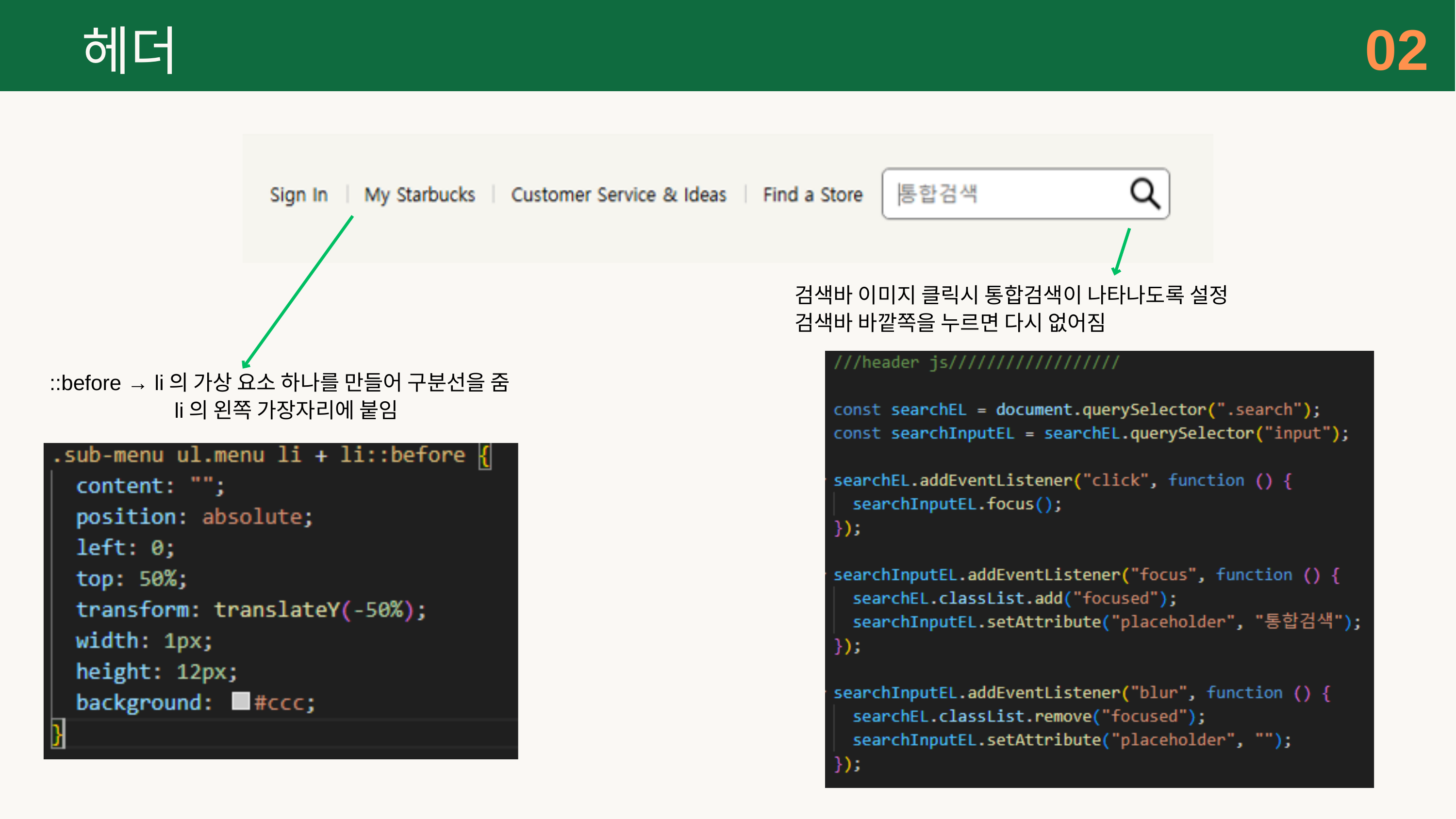

02
헤더

검색바 이미지 클릭시 통합검색이 나타나도록 설정
검색바 바깥쪽을 누르면 다시 없어짐

 ::before → li의 가상 요소 하나를 만들어 구분선을 줌
                      li의 왼쪽 가장자리에 붙임